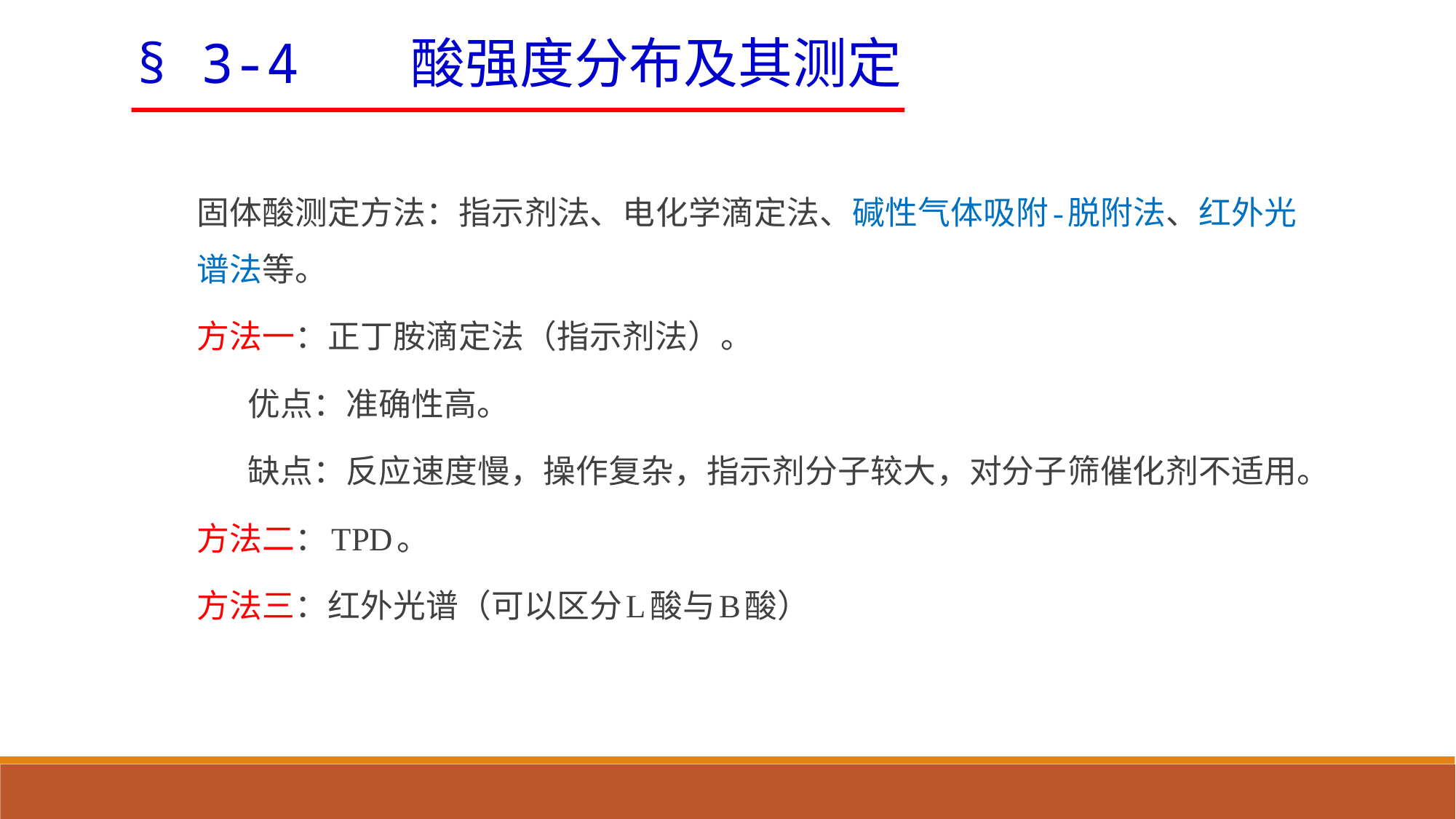

§ 3-4   酸强度分布及其测定

固体酸测定方法：指示剂法、电化学滴定法、碱性气体吸附-脱附法、红外光谱法等。
方法一：正丁胺滴定法（指示剂法）。
        优点：准确性高。
        缺点：反应速度慢，操作复杂，指示剂分子较大，对分子筛催化剂不适用。
方法二：TPD。
方法三：红外光谱（可以区分L酸与B酸）